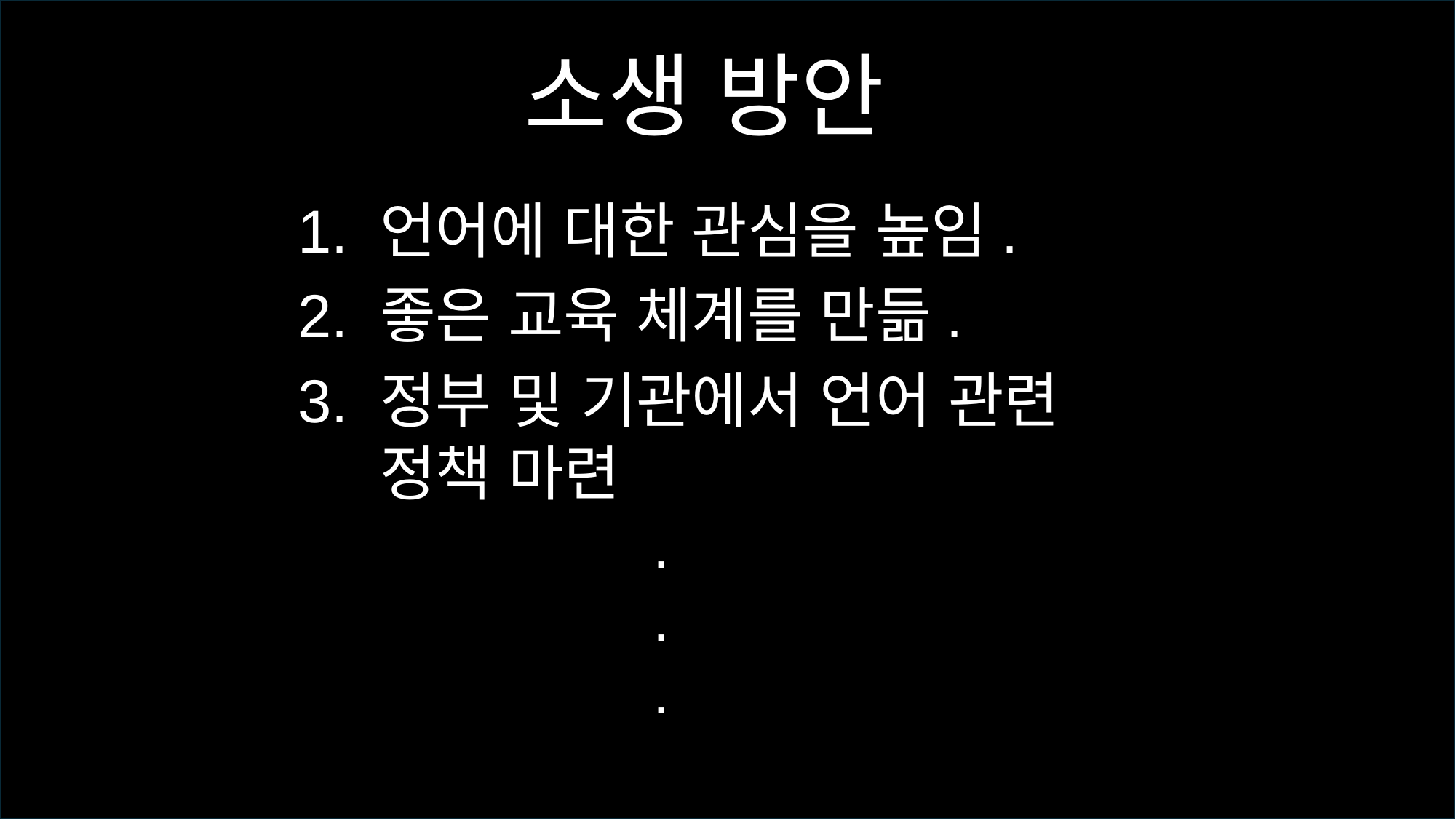

소생 방안
1. 언어에 대한 관심을 높임.
2. 좋은 교육 체계를 만듦.
3. 정부 및 기관에서 언어 관련
    정책 마련
                     .
                     .
                     .